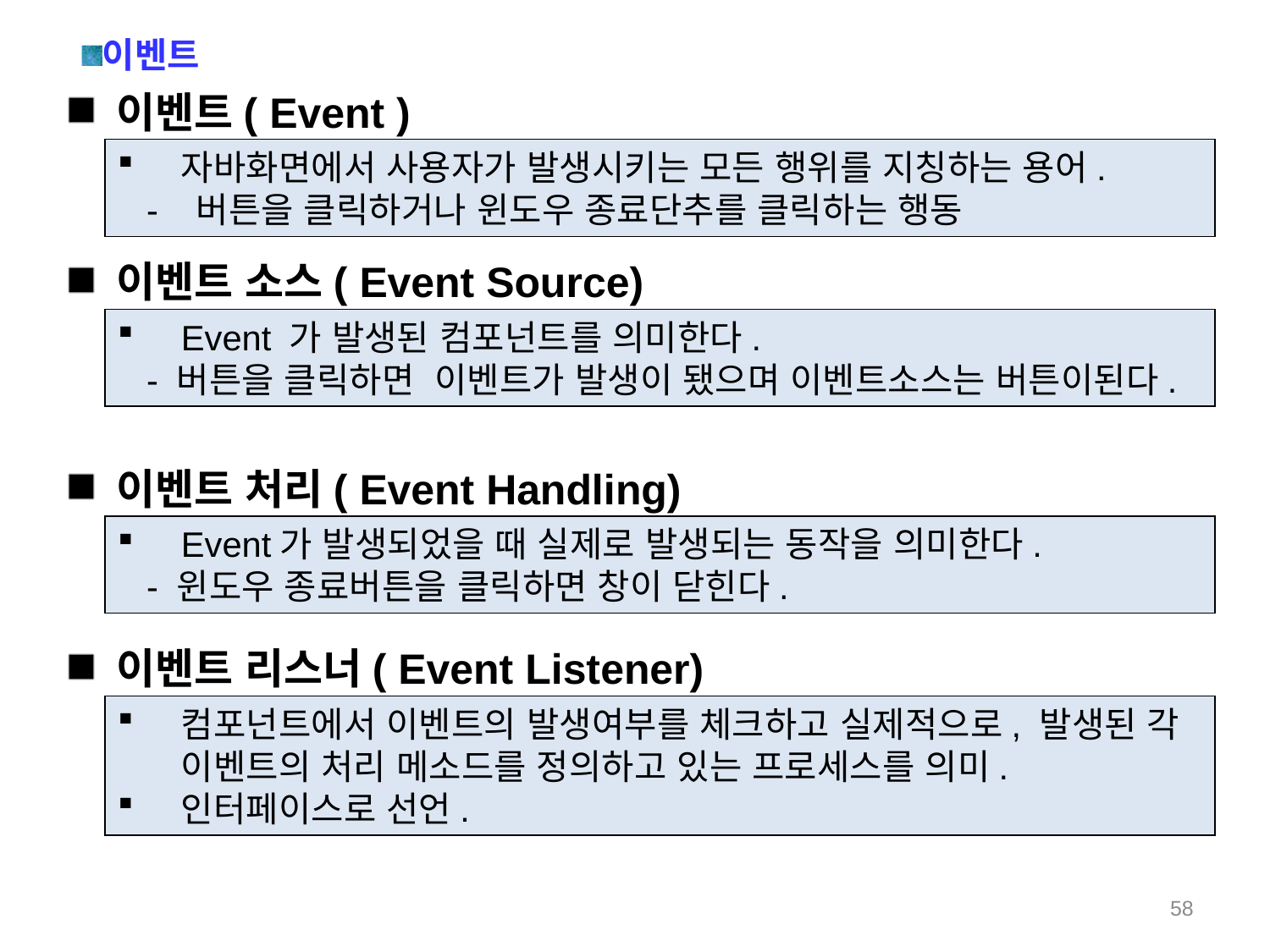

이벤트

 이벤트( Event )
자바화면에서 사용자가 발생시키는 모든 행위를 지칭하는 용어.
   -   버튼을 클릭하거나 윈도우 종료단추를 클릭하는 행동
 이벤트 소스( Event Source)
Event 가 발생된 컴포넌트를 의미한다.
   - 버튼을 클릭하면  이벤트가 발생이 됐으며 이벤트소스는 버튼이된다.

 이벤트 처리( Event Handling)
Event가 발생되었을 때 실제로 발생되는 동작을 의미한다.
   - 윈도우 종료버튼을 클릭하면 창이 닫힌다.
 이벤트 리스너( Event Listener)
컴포넌트에서 이벤트의 발생여부를 체크하고 실제적으로, 발생된 각 이벤트의 처리 메소드를 정의하고 있는 프로세스를 의미.
인터페이스로 선언.
58